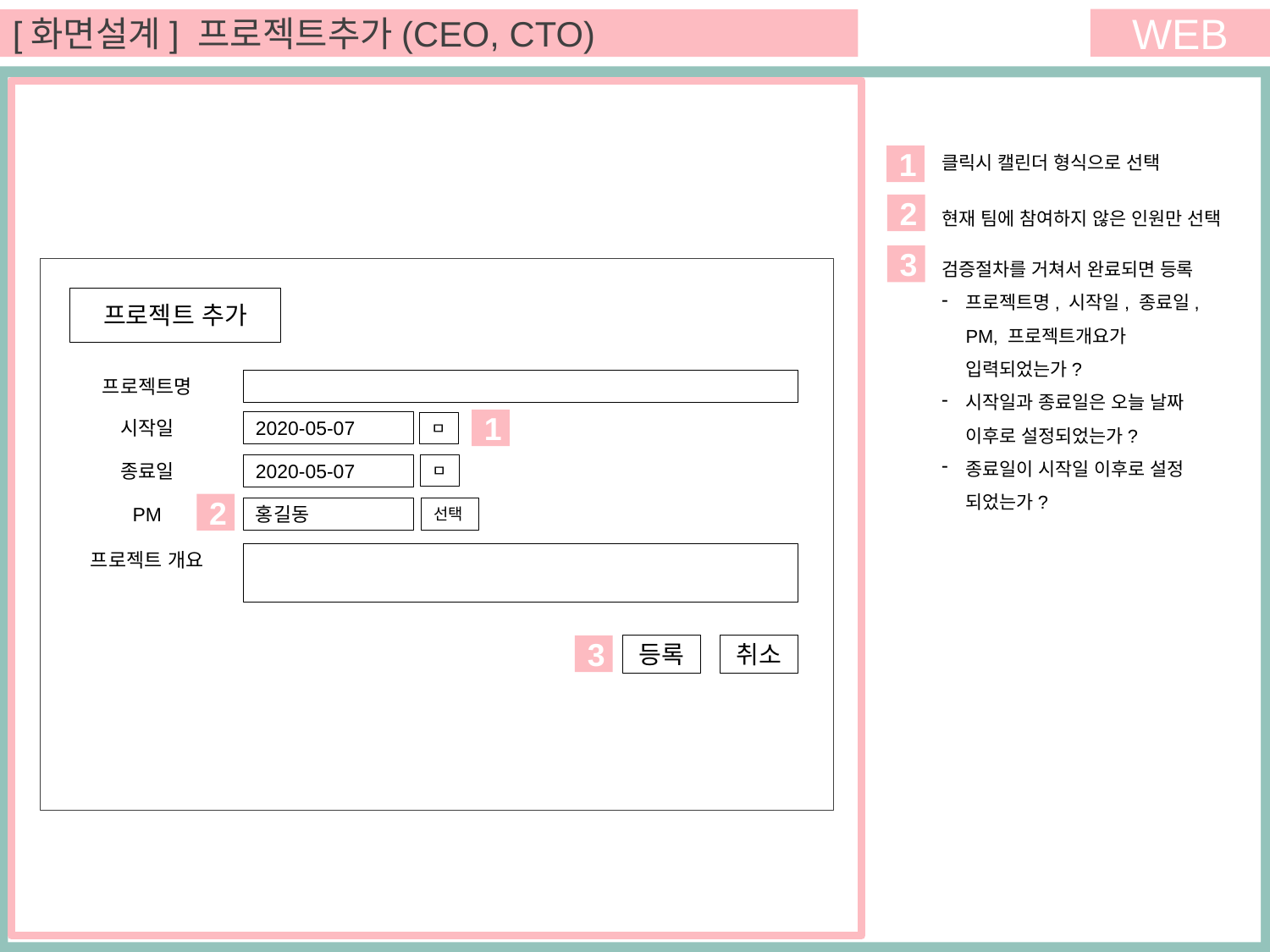

WEB
[화면설계] 프로젝트추가(CEO, CTO)

클릭시 캘린더 형식으로 선택
1
현재 팀에 참여하지 않은 인원만 선택
2
검증절차를 거쳐서 완료되면 등록
프로젝트명, 시작일, 종료일, PM, 프로젝트개요가 입력되었는가?
시작일과 종료일은 오늘 날짜 이후로 설정되었는가?
종료일이 시작일 이후로 설정 되었는가?

3

프로젝트 추가
프로젝트명

1
시작일
2020-05-07
ㅁ
ㅁ
종료일
2020-05-07
2
PM
홍길동
선택
프로젝트 개요

등록
취소
3